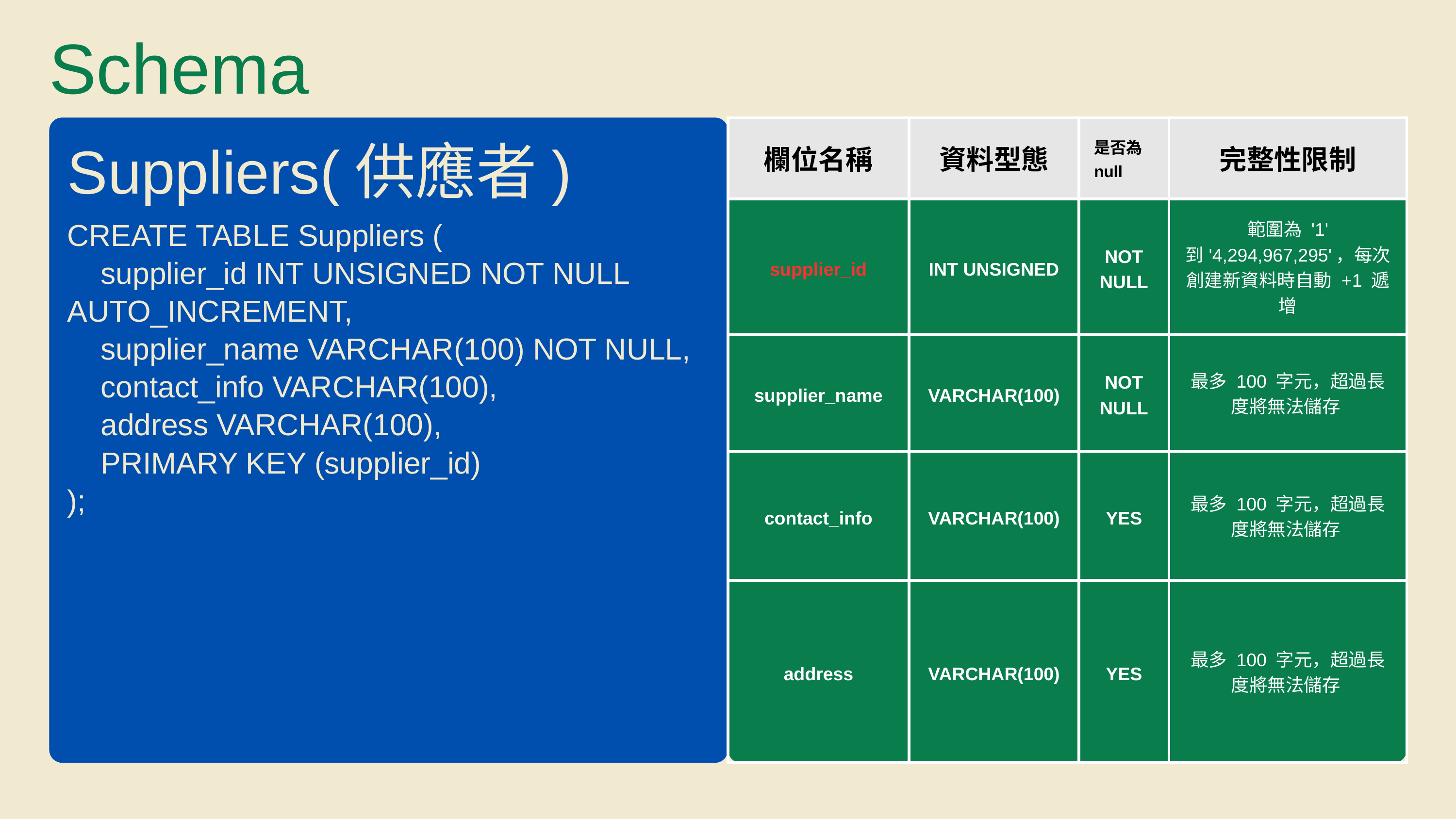

Schema

| 欄位名稱 | 資料型態 | 是否為null | 完整性限制 |
| --- | --- | --- | --- |
| supplier\_id | INT UNSIGNED | NOT NULL | 範圍為 '1' 到'4,294,967,295'，每次創建新資料時自動 +1 遞增 |
| supplier\_name | VARCHAR(100) | NOT NULL | 最多 100 字元，超過長度將無法儲存 |
| contact\_info | VARCHAR(100) | YES | 最多 100 字元，超過長度將無法儲存 |
| address | VARCHAR(100) | YES | 最多 100 字元，超過長度將無法儲存 |
Suppliers(供應者)
CREATE TABLE Suppliers (
    supplier_id INT UNSIGNED NOT NULL AUTO_INCREMENT,
    supplier_name VARCHAR(100) NOT NULL,
    contact_info VARCHAR(100),
    address VARCHAR(100),
    PRIMARY KEY (supplier_id)
);